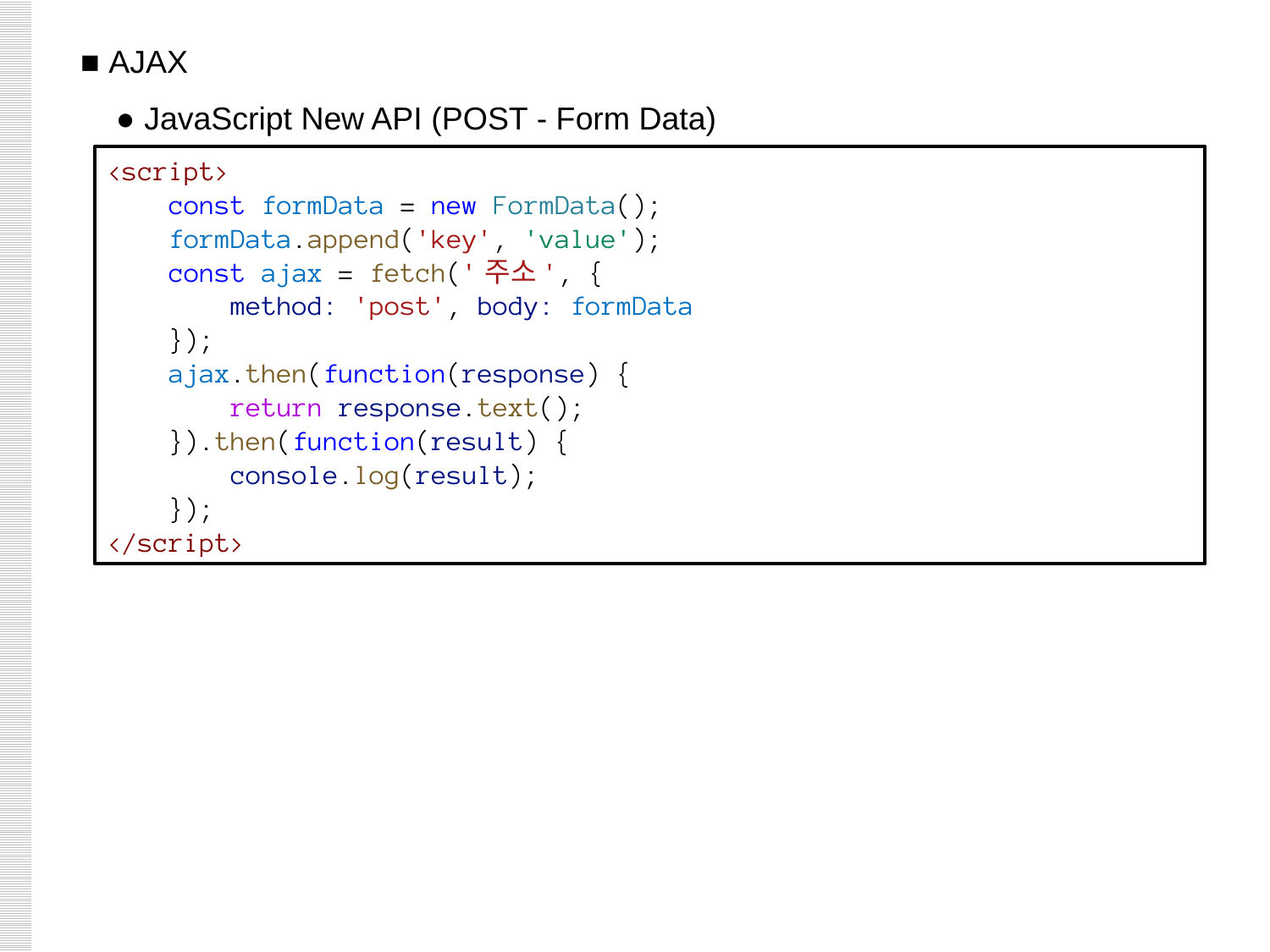

■ AJAX
    ● JavaScript New API (POST - Form Data)
<script>
    const formData = new FormData();
    formData.append('key', 'value');
    const ajax = fetch('주소', {
        method: 'post', body: formData
    });
    ajax.then(function(response) {
        return response.text();
    }).then(function(result) {
        console.log(result);
    });
</script>